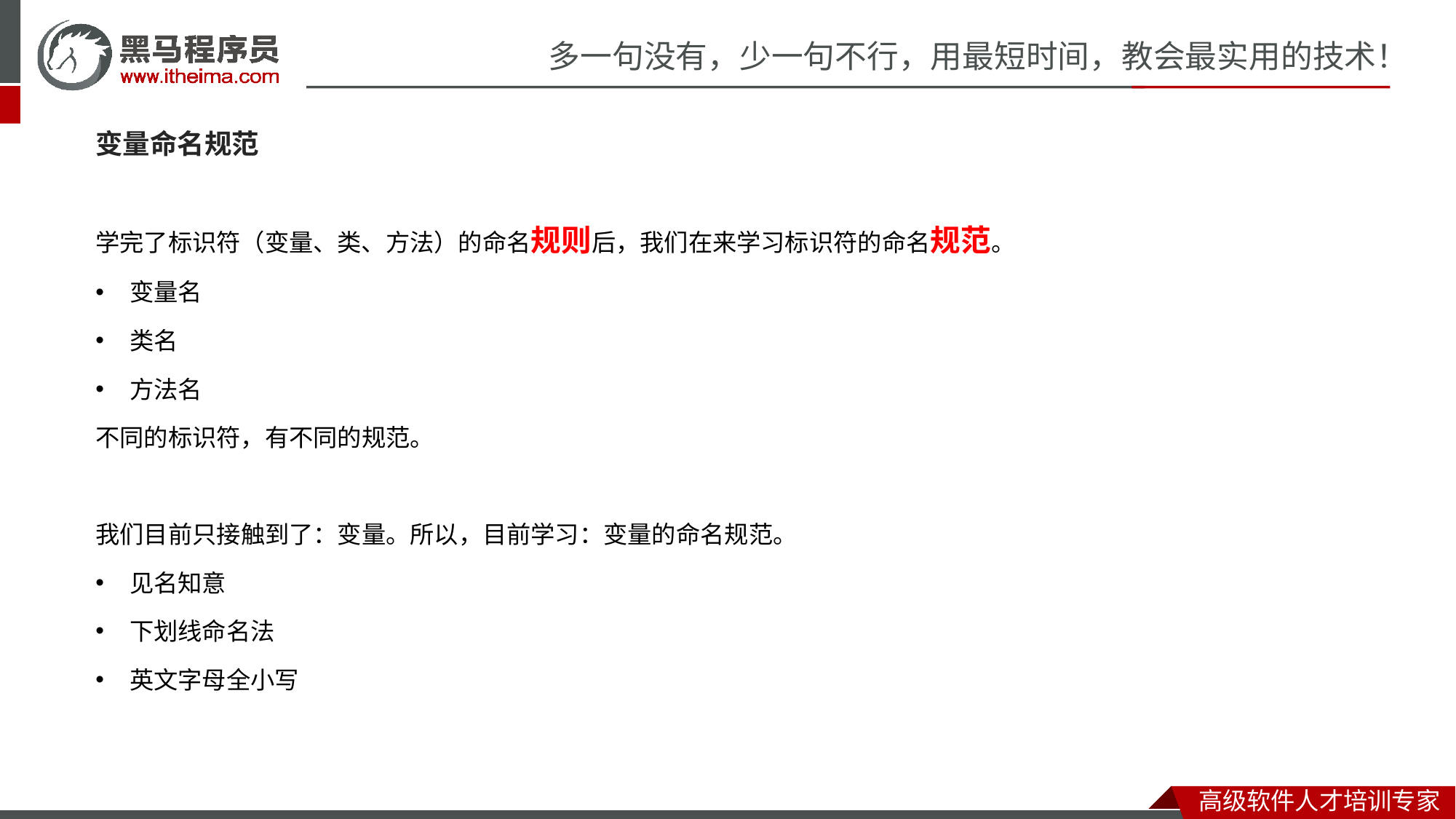

变量命名规范
学完了标识符（变量、类、方法）的命名规则后，我们在来学习标识符的命名规范。
变量名
类名
方法名
不同的标识符，有不同的规范。

我们目前只接触到了：变量。所以，目前学习：变量的命名规范。
见名知意
下划线命名法
英文字母全小写